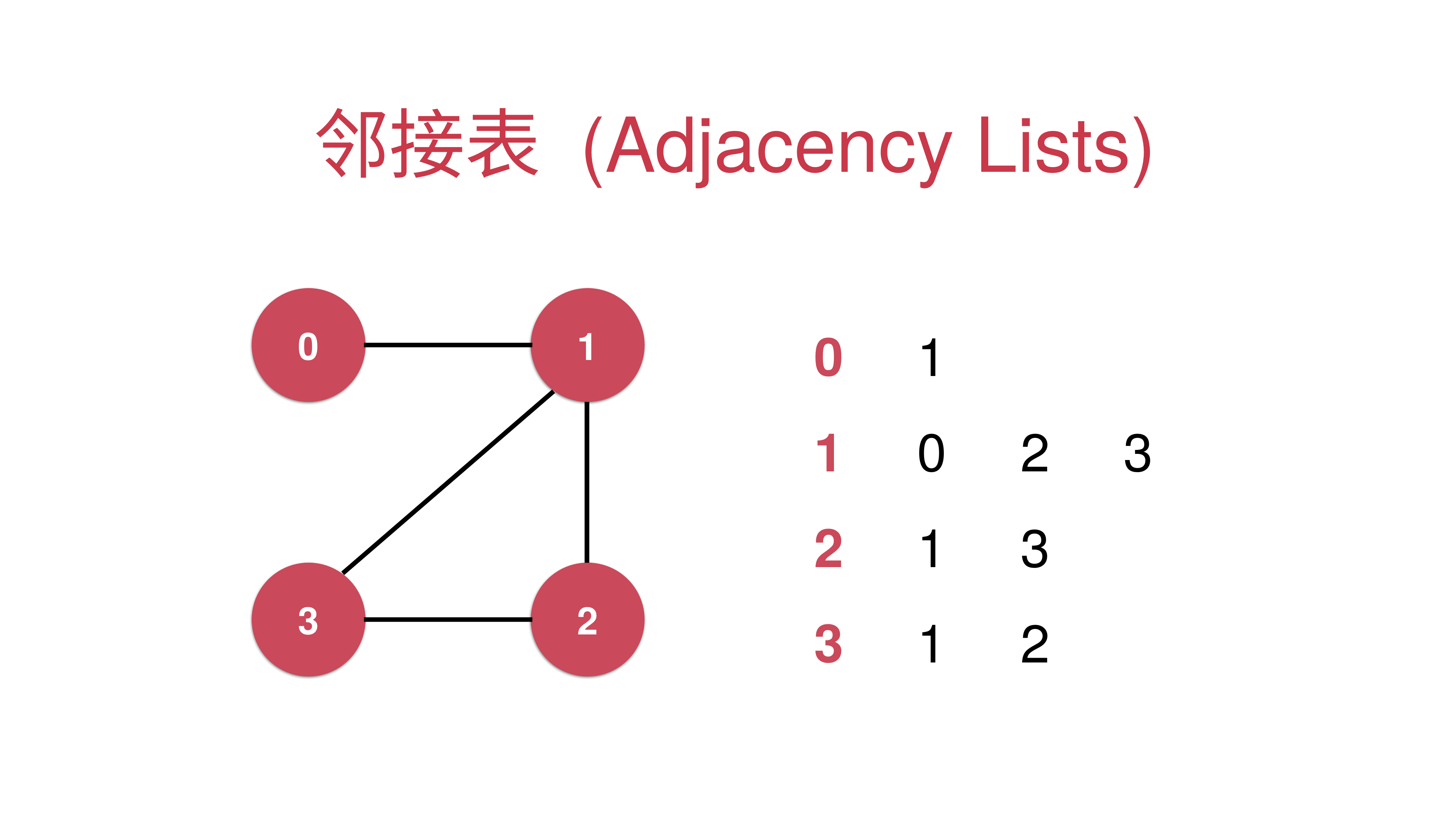

# 邻接表 (Adjacency Lists)
0
1

3
2

0     1
1     0     2     3
2     1     3
3     1     2